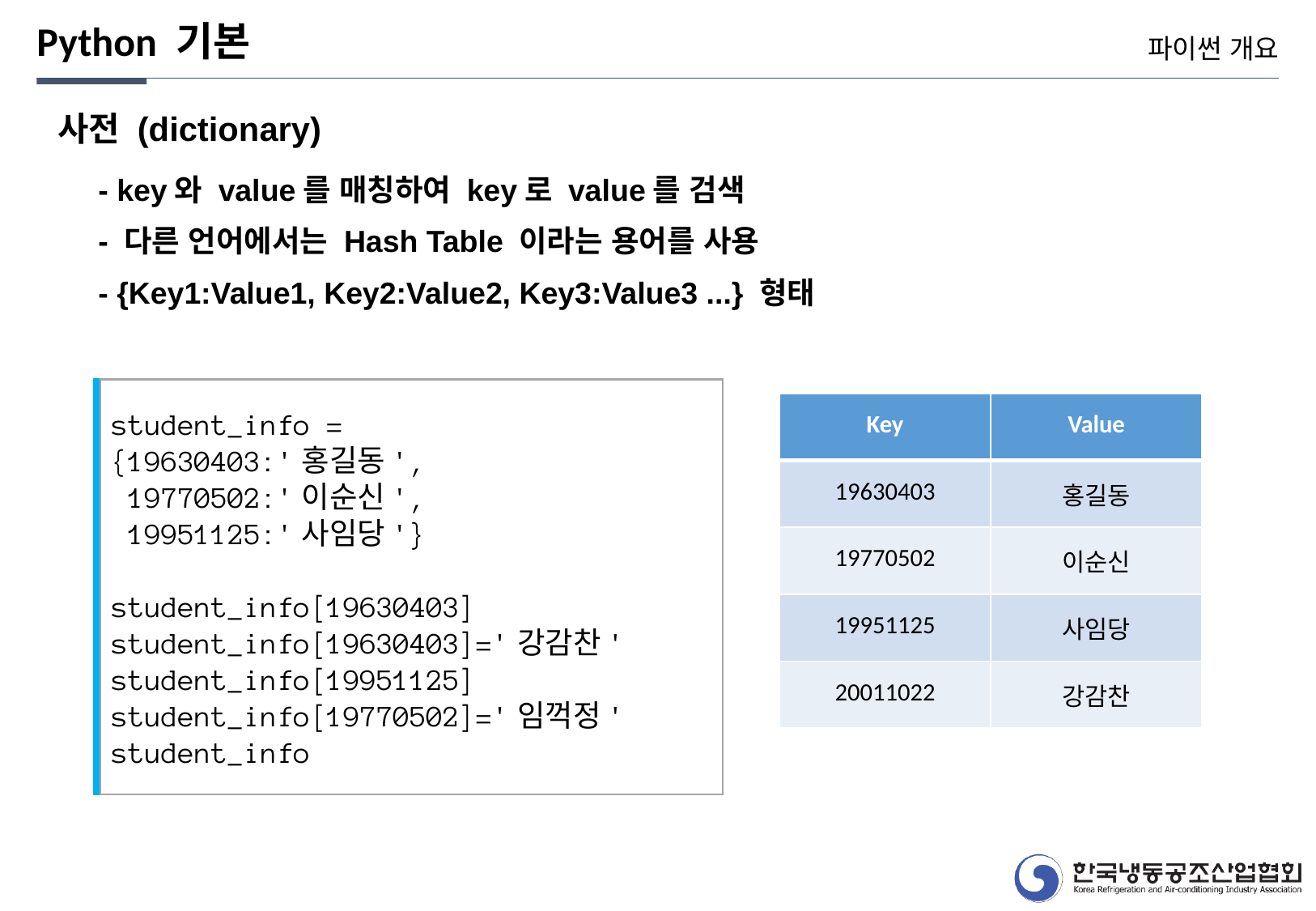

Python 기본
파이썬 개요
사전 (dictionary)
- key와 value를 매칭하여 key로 value를 검색
- 다른 언어에서는 Hash Table 이라는 용어를 사용
- {Key1:Value1, Key2:Value2, Key3:Value3 ...} 형태

student_info =
{19630403:'홍길동',
 19770502:'이순신',
 19951125:'사임당'}

student_info[19630403]
student_info[19630403]='강감찬'
student_info[19951125]
student_info[19770502]='임꺽정'
student_info
| Key | Value |
| --- | --- |
| 19630403 | 홍길동 |
| 19770502 | 이순신 |
| 19951125 | 사임당 |
| 20011022 | 강감찬 |